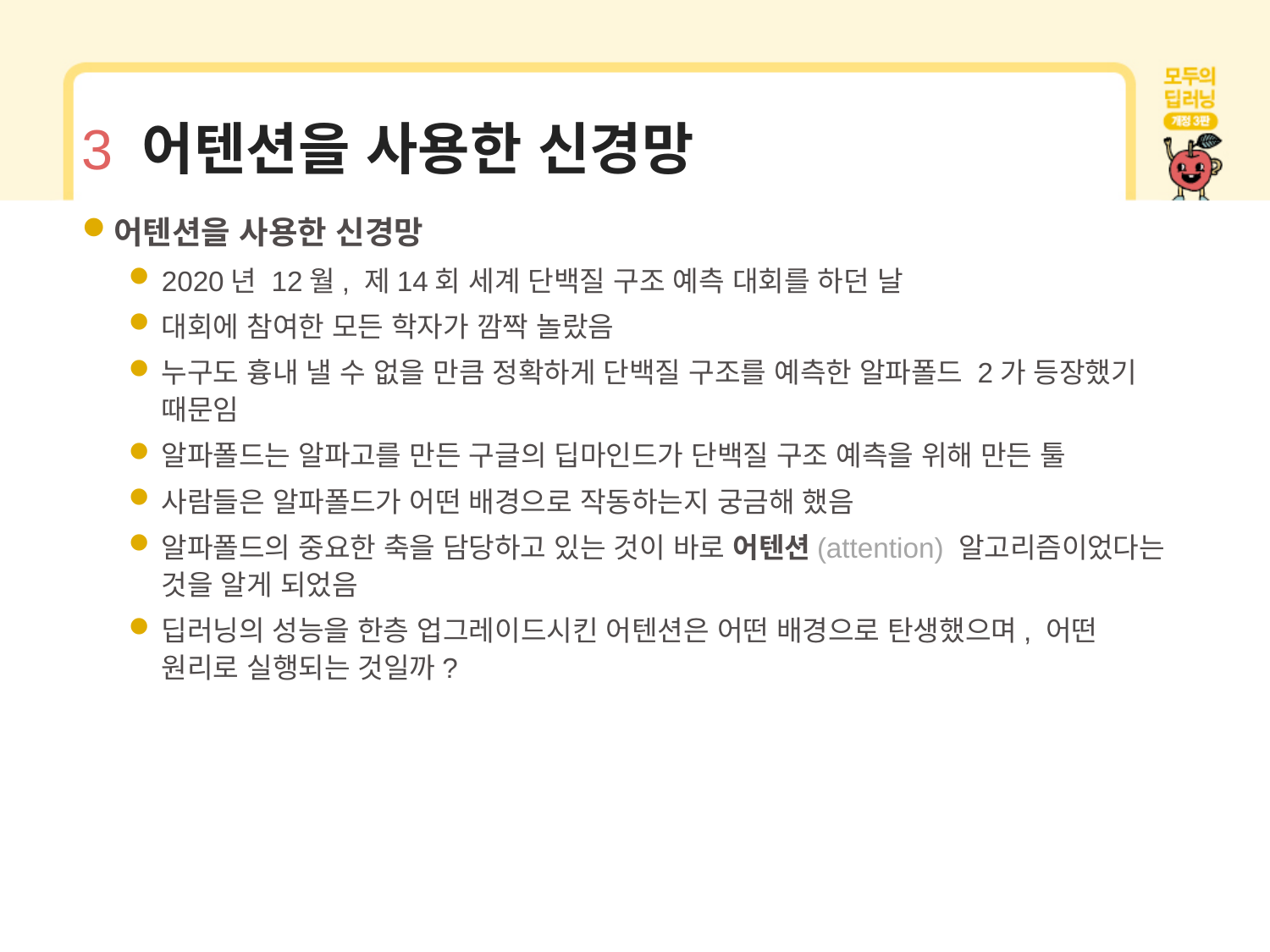

# 3 어텐션을 사용한 신경망
어텐션을 사용한 신경망
2020년 12월, 제14회 세계 단백질 구조 예측 대회를 하던 날
대회에 참여한 모든 학자가 깜짝 놀랐음
누구도 흉내 낼 수 없을 만큼 정확하게 단백질 구조를 예측한 알파폴드 2가 등장했기 때문임
알파폴드는 알파고를 만든 구글의 딥마인드가 단백질 구조 예측을 위해 만든 툴
사람들은 알파폴드가 어떤 배경으로 작동하는지 궁금해 했음
알파폴드의 중요한 축을 담당하고 있는 것이 바로 어텐션(attention) 알고리즘이었다는 것을 알게 되었음
딥러닝의 성능을 한층 업그레이드시킨 어텐션은 어떤 배경으로 탄생했으며, 어떤 원리로 실행되는 것일까?